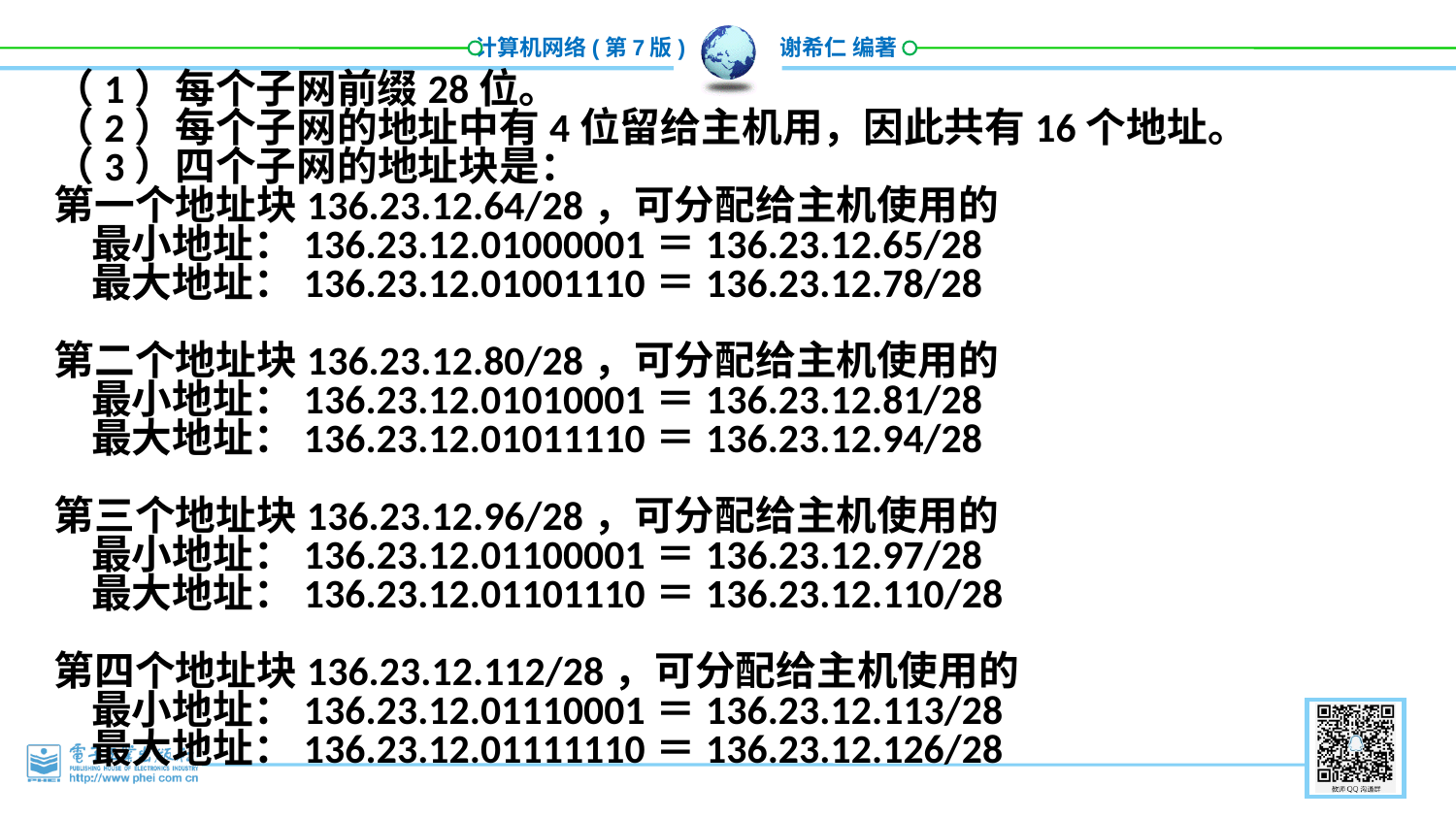

（1）每个子网前缀28位。
（2）每个子网的地址中有4位留给主机用，因此共有16个地址。
（3）四个子网的地址块是：
第一个地址块136.23.12.64/28，可分配给主机使用的
   最小地址：136.23.12.01000001＝136.23.12.65/28
   最大地址：136.23.12.01001110＝136.23.12.78/28

第二个地址块136.23.12.80/28，可分配给主机使用的
   最小地址：136.23.12.01010001＝136.23.12.81/28
   最大地址：136.23.12.01011110＝136.23.12.94/28

第三个地址块136.23.12.96/28，可分配给主机使用的
   最小地址：136.23.12.01100001＝136.23.12.97/28
   最大地址：136.23.12.01101110＝136.23.12.110/28

第四个地址块136.23.12.112/28，可分配给主机使用的
   最小地址：136.23.12.01110001＝136.23.12.113/28
   最大地址：136.23.12.01111110＝136.23.12.126/28